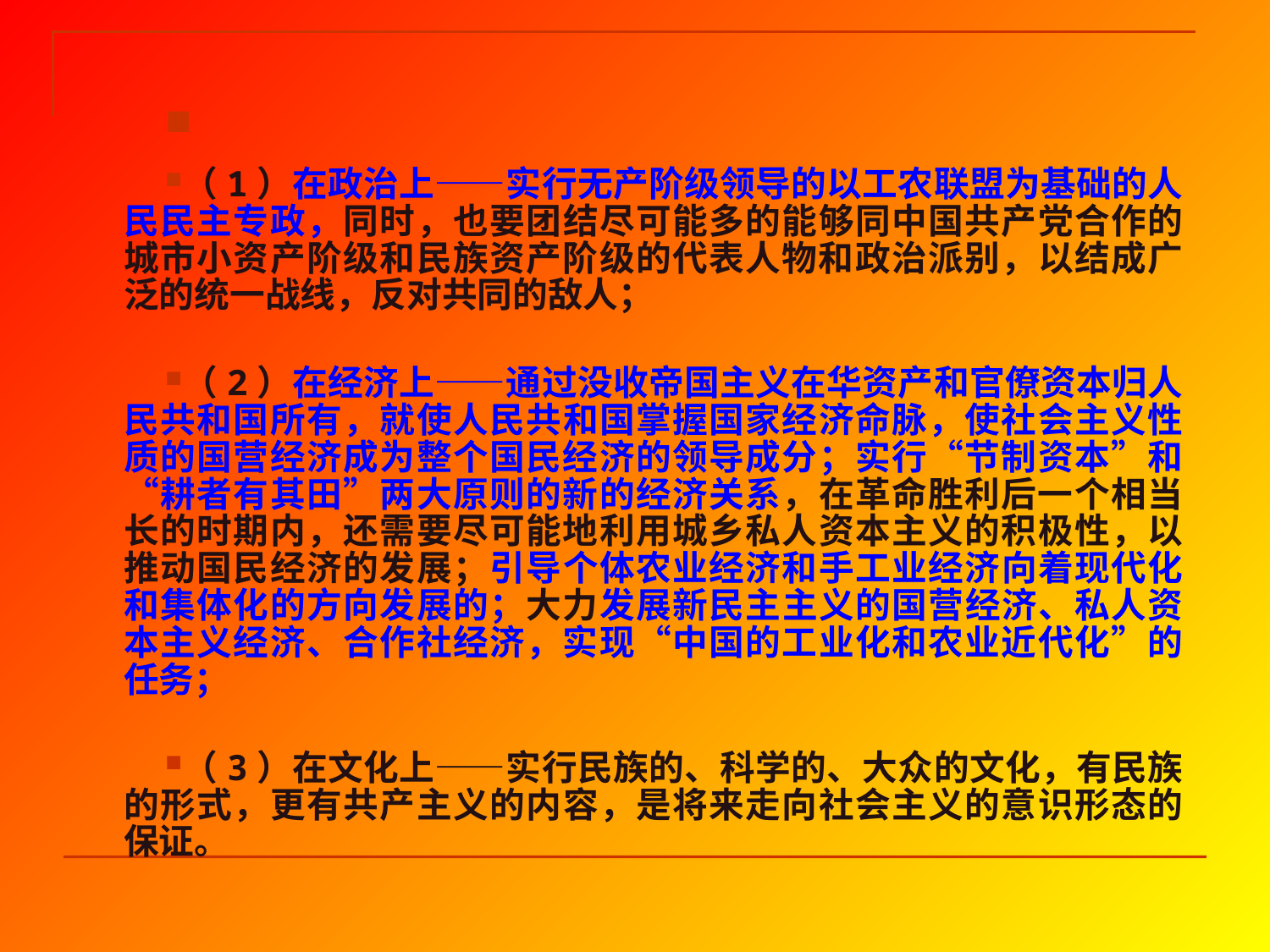

（1）在政治上——实行无产阶级领导的以工农联盟为基础的人民民主专政，同时，也要团结尽可能多的能够同中国共产党合作的城市小资产阶级和民族资产阶级的代表人物和政治派别，以结成广泛的统一战线，反对共同的敌人；

（2）在经济上——通过没收帝国主义在华资产和官僚资本归人民共和国所有，就使人民共和国掌握国家经济命脉，使社会主义性质的国营经济成为整个国民经济的领导成分；实行“节制资本”和“耕者有其田”两大原则的新的经济关系，在革命胜利后一个相当长的时期内，还需要尽可能地利用城乡私人资本主义的积极性，以推动国民经济的发展；引导个体农业经济和手工业经济向着现代化和集体化的方向发展的；大力发展新民主主义的国营经济、私人资本主义经济、合作社经济，实现“中国的工业化和农业近代化”的任务；

（3）在文化上——实行民族的、科学的、大众的文化，有民族的形式，更有共产主义的内容，是将来走向社会主义的意识形态的保证。